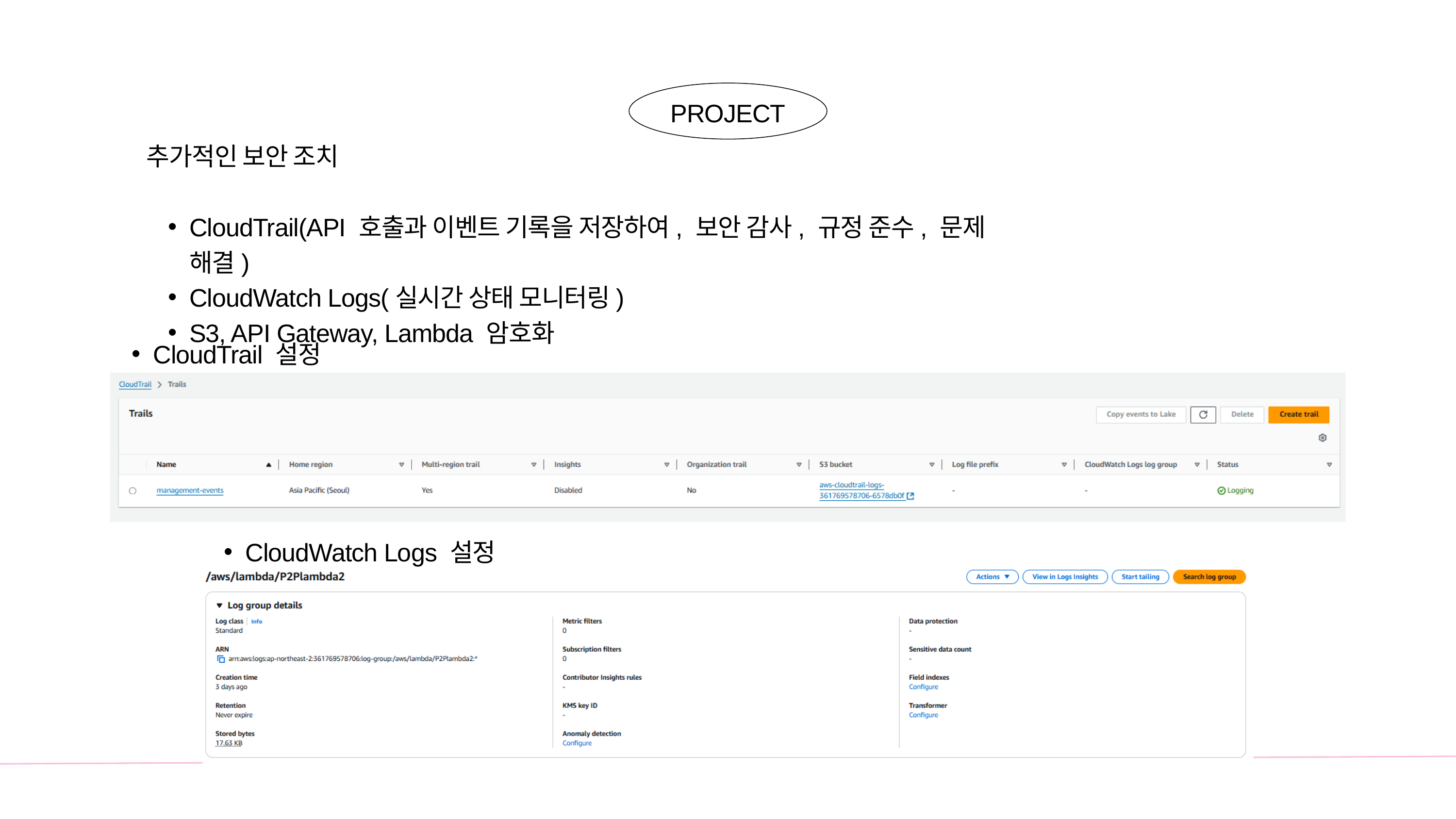

PROJECT
추가적인 보안 조치

CloudTrail(API 호출과 이벤트 기록을 저장하여, 보안 감사, 규정 준수, 문제 해결)
CloudWatch Logs(실시간 상태 모니터링)
S3, API Gateway, Lambda 암호화
CloudTrail 설정

CloudWatch Logs 설정